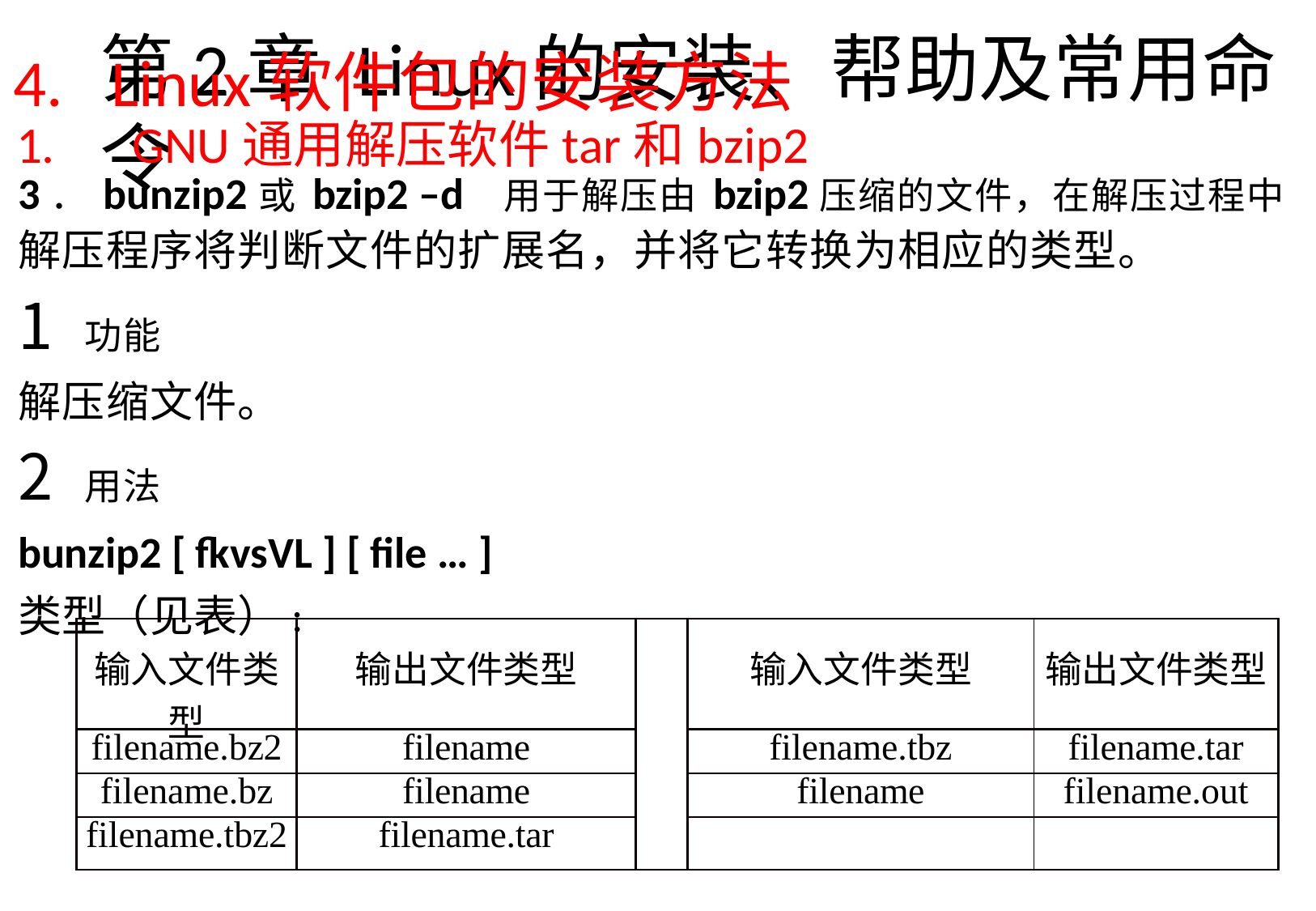

Linux软件包的安装方法
GNU通用解压软件tar和bzip2
3．bunzip2或bzip2 –d	用于解压由bzip2压缩的文件，在解压过程中
解压程序将判断文件的扩展名，并将它转换为相应的类型。
功能
解压缩文件。
用法
bunzip2 [ fkvsVL ] [ file … ]
类型（见表）:
# 第2章Linux的安装、帮助及常用命令
| 输入文件类型 | 输出文件类型 |  | 输入文件类型 | 输出文件类型 |
| --- | --- | --- | --- | --- |
| filename.bz2 | filename |  | filename.tbz | filename.tar |
| filename.bz | filename |  | filename | filename.out |
| filename.tbz2 | filename.tar |  |  |  |